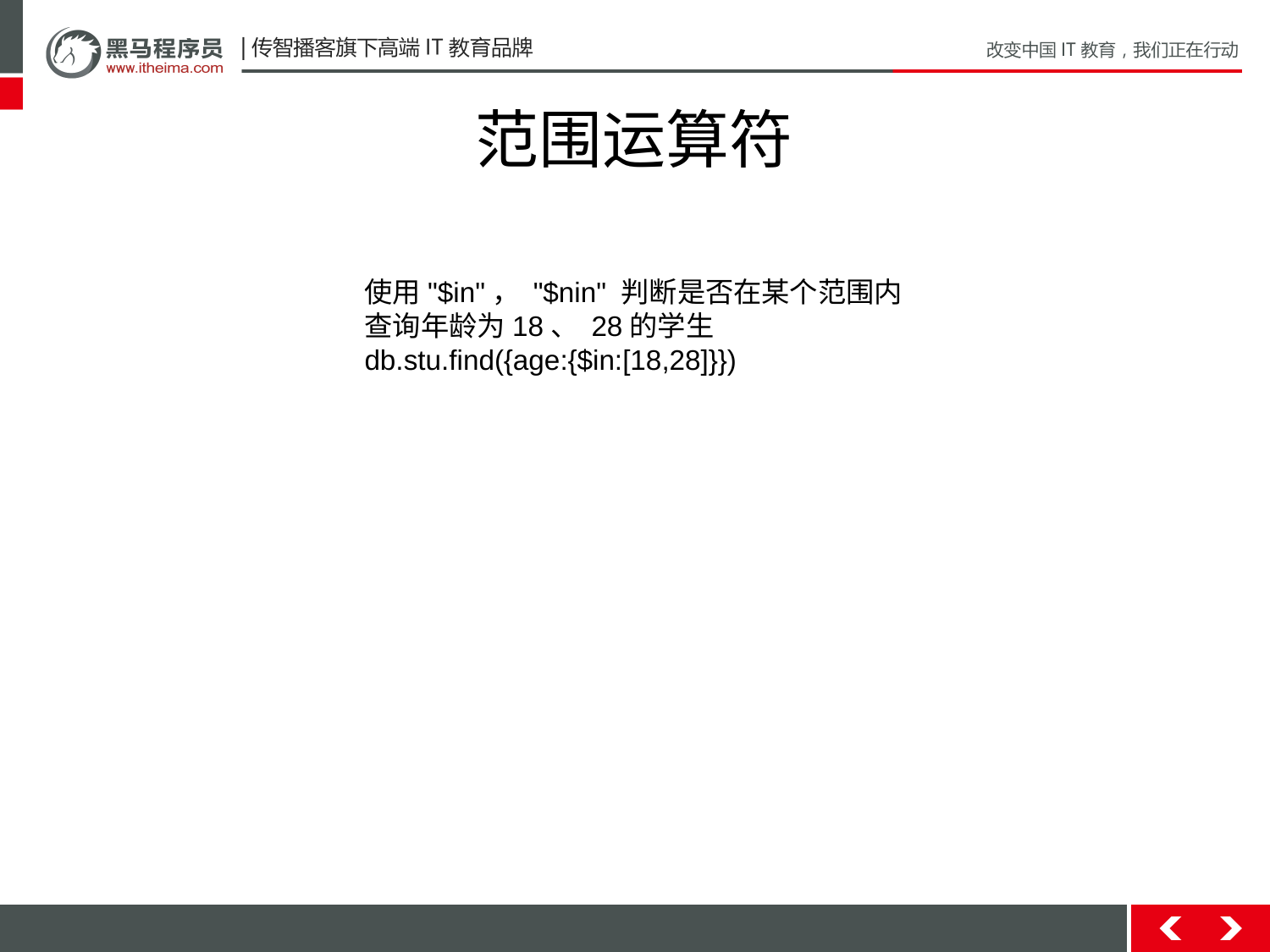

# 范围运算符
使⽤"$in"， "$nin" 判断是否在某个范围内
查询年龄为18、 28的学⽣
db.stu.find({age:{$in:[18,28]}})